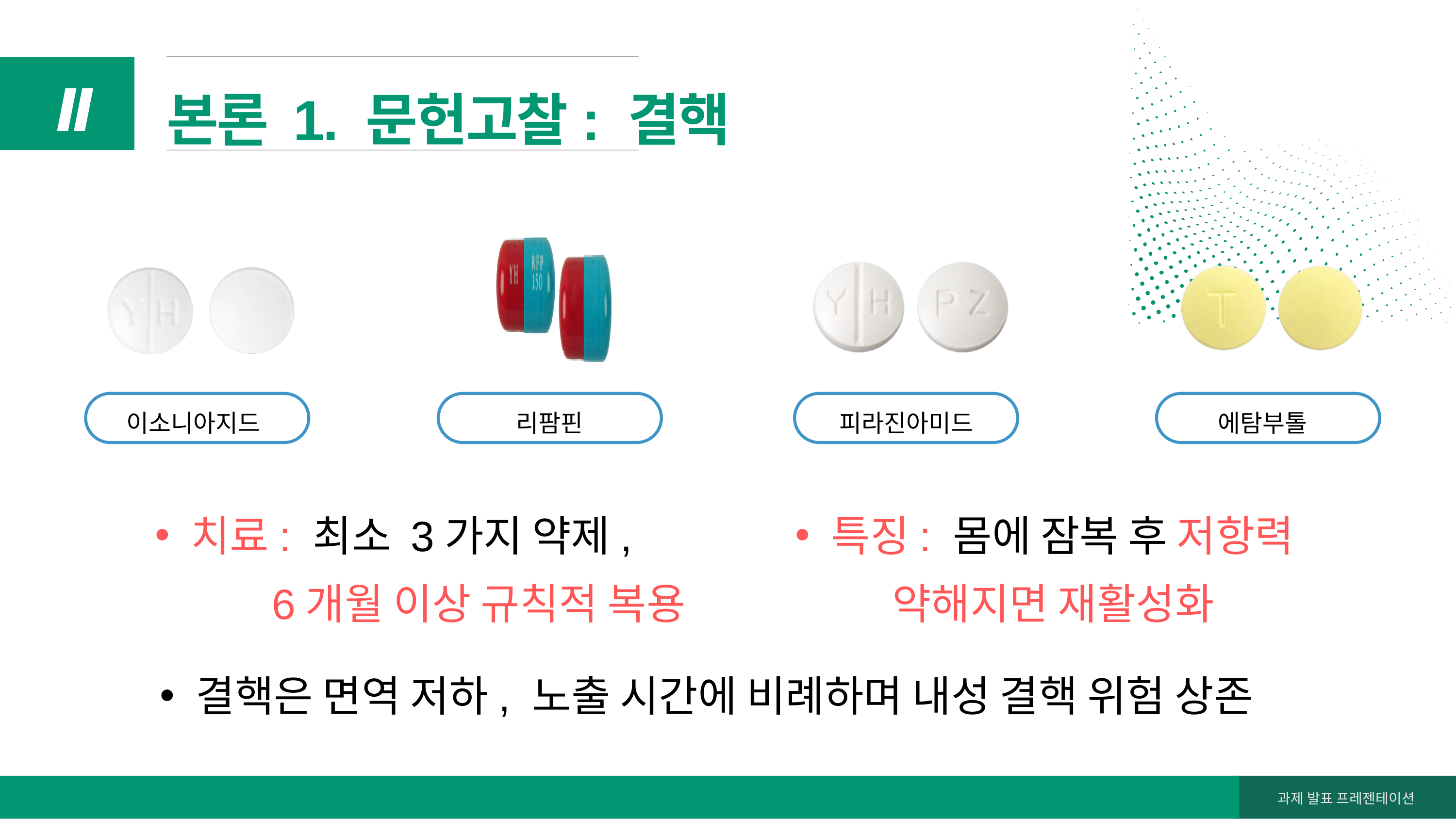

본론 1. 문헌고찰: 결핵
Ⅱ

이소니아지드
리팜핀
피라진아미드
에탐부톨
치료: 최소 3가지 약제,
             6개월 이상 규칙적 복용
특징: 몸에 잠복 후 저항력
             약해지면 재활성화
결핵은 면역 저하, 노출 시간에 비례하며 내성 결핵 위험 상존

과제 발표 프레젠테이션